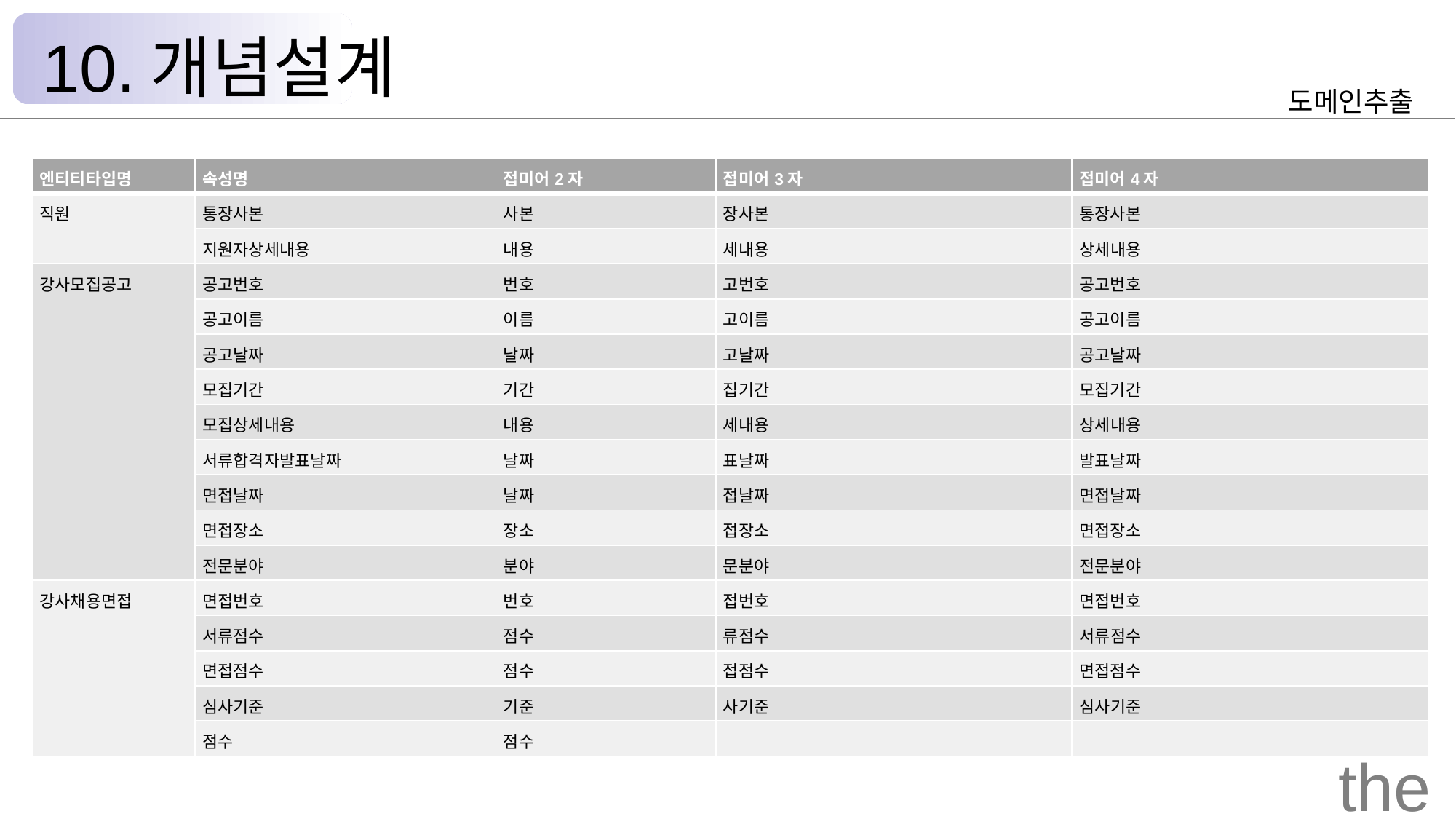

10.개념설계

도메인추출
| 엔티티타입명 | 속성명 | 접미어2자 | 접미어3자 | 접미어4자 |
| --- | --- | --- | --- | --- |
| 직원 | 통장사본 | 사본 | 장사본 | 통장사본 |
|  | 지원자상세내용 | 내용 | 세내용 | 상세내용 |
| 강사모집공고 | 공고번호 | 번호 | 고번호 | 공고번호 |
|  | 공고이름 | 이름 | 고이름 | 공고이름 |
|  | 공고날짜 | 날짜 | 고날짜 | 공고날짜 |
|  | 모집기간 | 기간 | 집기간 | 모집기간 |
|  | 모집상세내용 | 내용 | 세내용 | 상세내용 |
|  | 서류합격자발표날짜 | 날짜 | 표날짜 | 발표날짜 |
|  | 면접날짜 | 날짜 | 접날짜 | 면접날짜 |
|  | 면접장소 | 장소 | 접장소 | 면접장소 |
|  | 전문분야 | 분야 | 문분야 | 전문분야 |
| 강사채용면접 | 면접번호 | 번호 | 접번호 | 면접번호 |
|  | 서류점수 | 점수 | 류점수 | 서류점수 |
|  | 면접점수 | 점수 | 접점수 | 면접점수 |
|  | 심사기준 | 기준 | 사기준 | 심사기준 |
|  | 점수 | 점수 |  |  |
the Palace